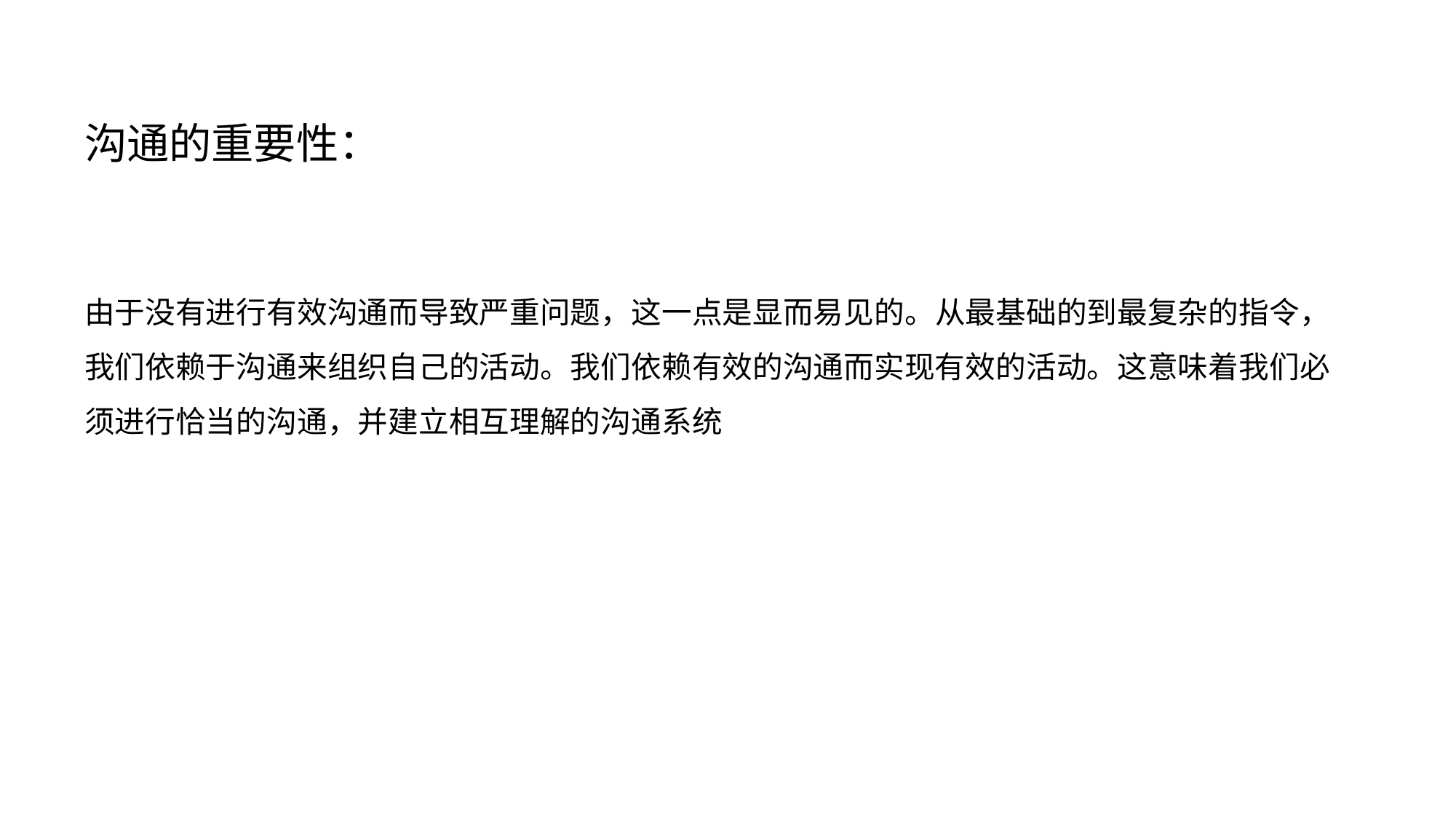

沟通的重要性：

由于没有进行有效沟通而导致严重问题，这一点是显而易见的。从最基础的到最复杂的指令，我们依赖于沟通来组织自己的活动。我们依赖有效的沟通而实现有效的活动。这意味着我们必须进行恰当的沟通，并建立相互理解的沟通系统